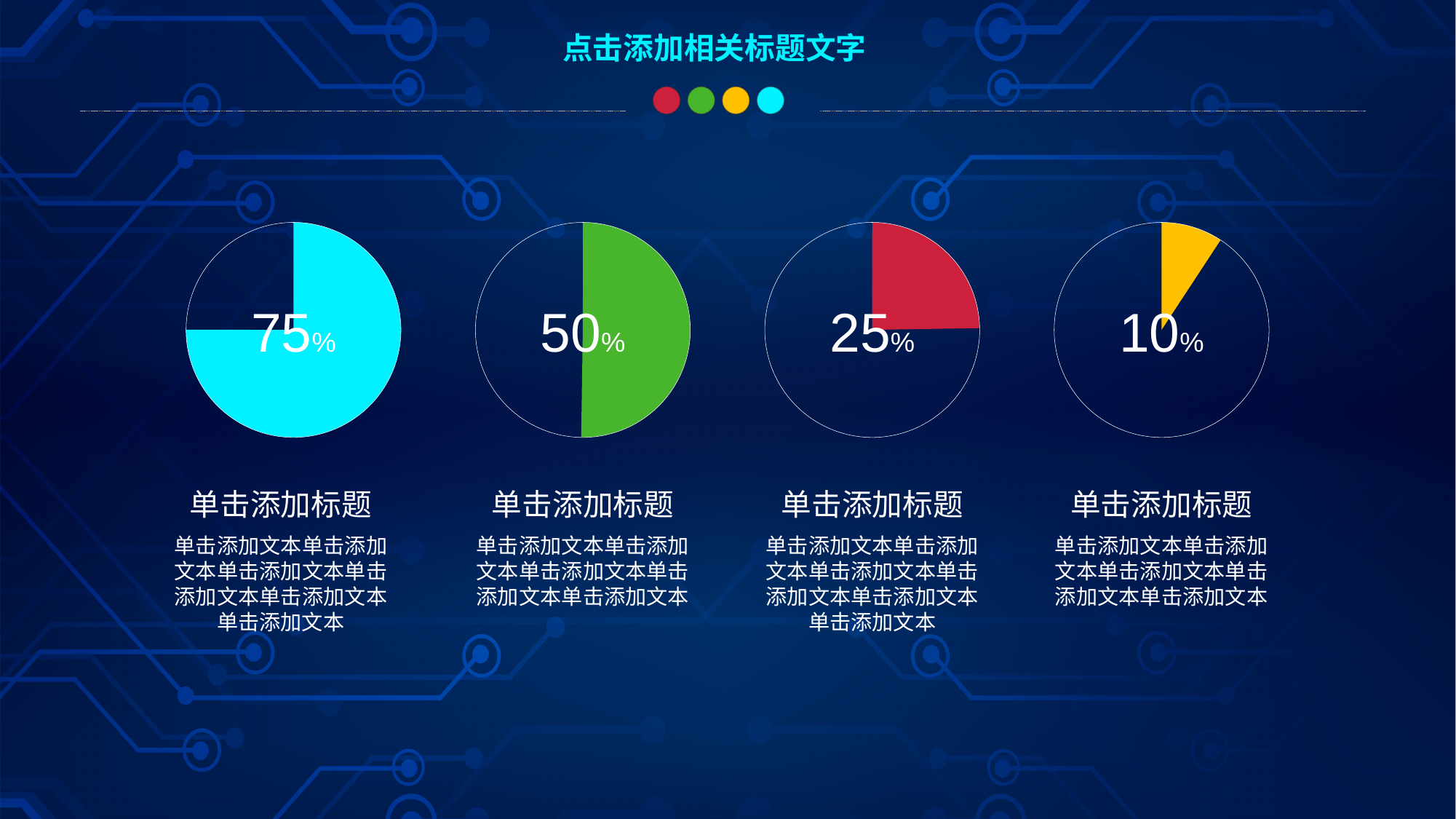

点击添加相关标题文字

75%
50%

25%

10%

单击添加标题

单击添加文本单击添加
文本单击添加文本单击
添加文本单击添加文本
单击添加文本
单击添加标题

单击添加文本单击添加
文本单击添加文本单击
添加文本单击添加文本
单击添加标题

单击添加文本单击添加
文本单击添加文本单击
添加文本单击添加文本
单击添加文本
单击添加标题

单击添加文本单击添加
文本单击添加文本单击
添加文本单击添加文本